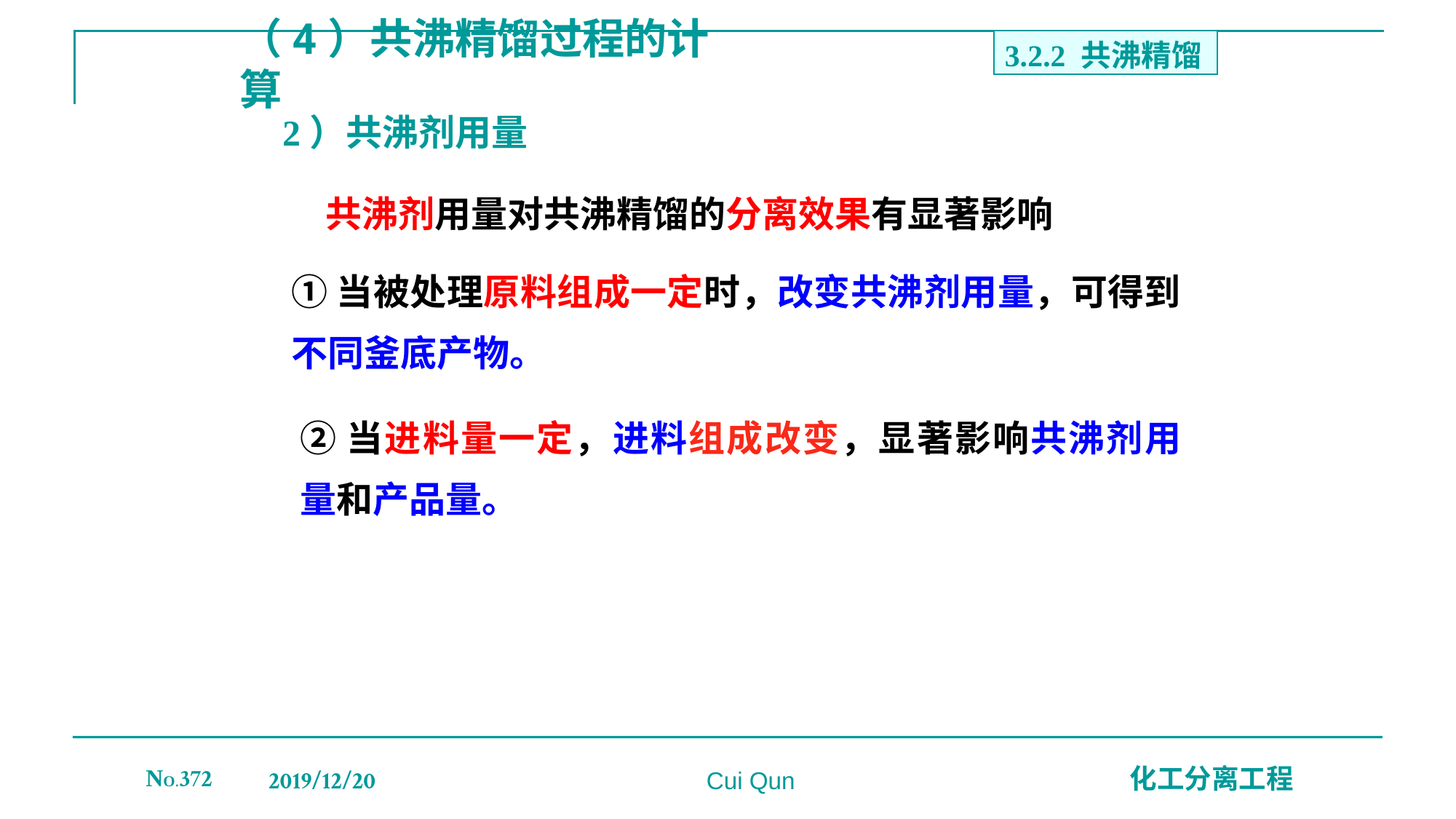

（4）共沸精馏过程的计算
3.2.2 共沸精馏
# 2）共沸剂用量
共沸剂用量对共沸精馏的分离效果有显著影响
①当被处理原料组成一定时，改变共沸剂用量，可得到不同釜底产物。
②当进料量一定，进料组成改变，显著影响共沸剂用量和产品量。
NO.372
2019/12/20
化工分离工程